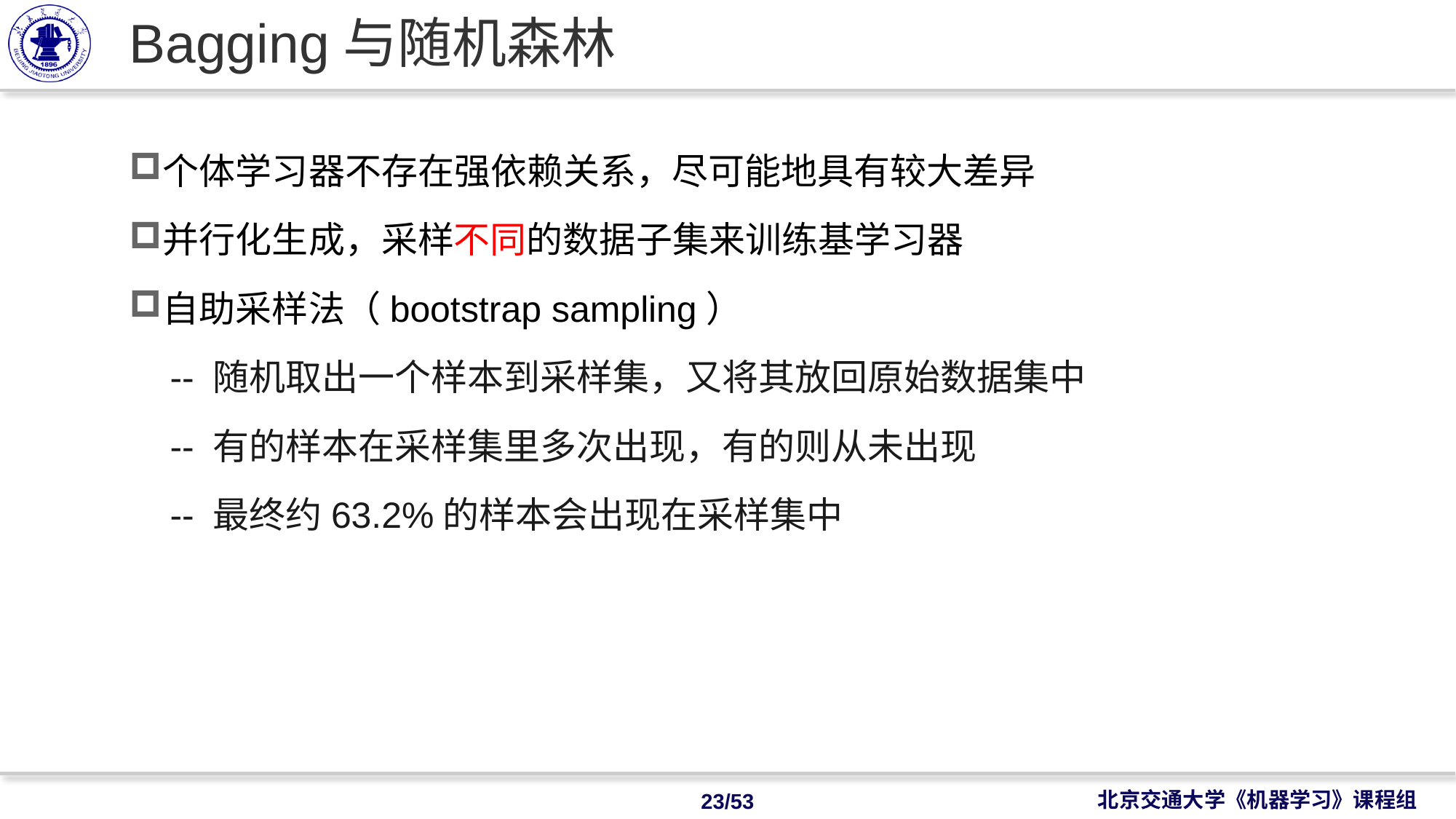

# Bagging与随机森林
个体学习器不存在强依赖关系，尽可能地具有较大差异
并行化生成，采样不同的数据子集来训练基学习器
自助采样法（bootstrap sampling）
    -- 随机取出一个样本到采样集，又将其放回原始数据集中
    -- 有的样本在采样集里多次出现，有的则从未出现
    -- 最终约63.2%的样本会出现在采样集中